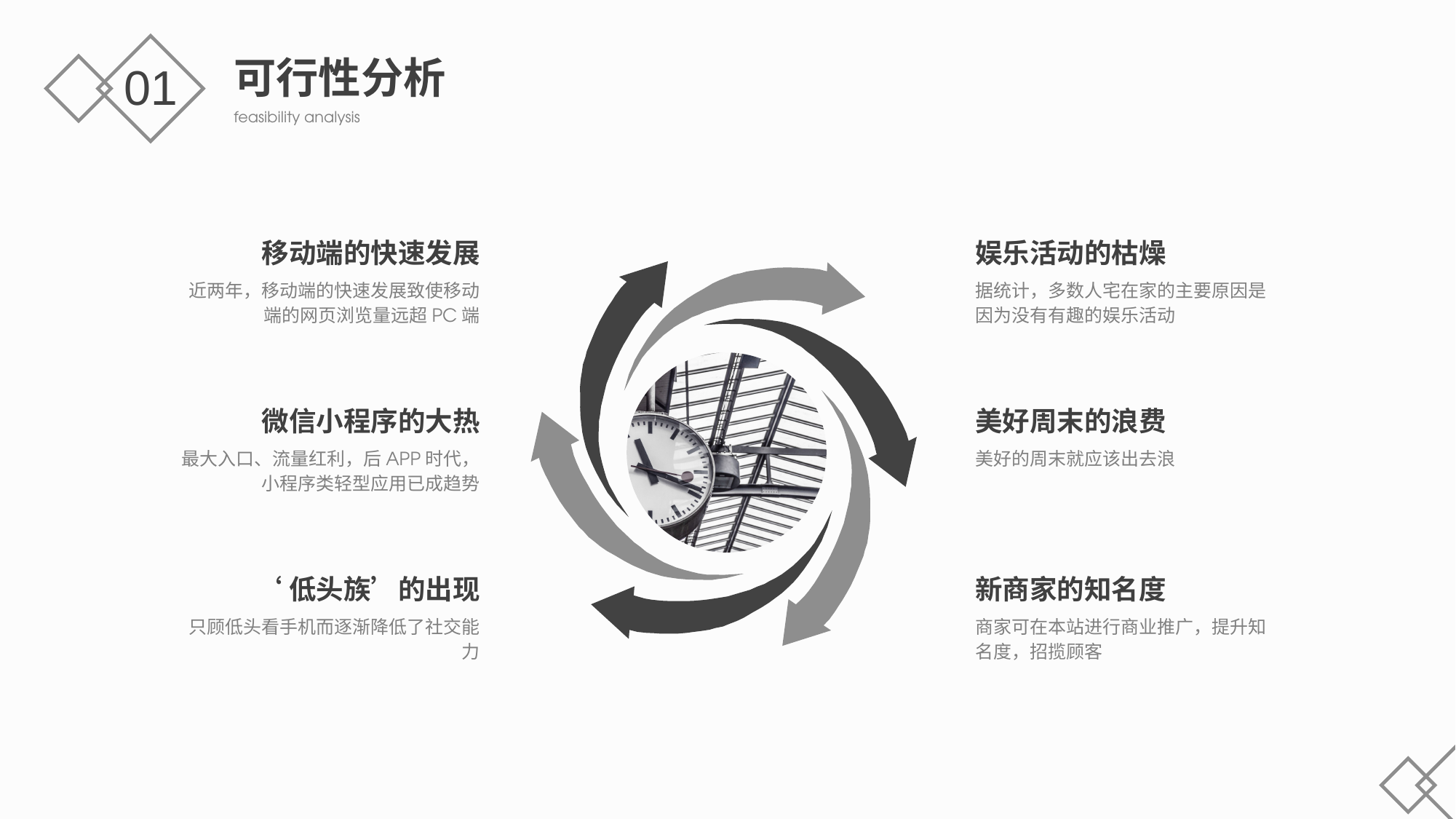

可行性分析
feasibility analysis
01

移动端的快速发展
近两年，移动端的快速发展致使移动端的网页浏览量远超PC端
娱乐活动的枯燥
据统计，多数人宅在家的主要原因是因为没有有趣的娱乐活动
微信小程序的大热
最大入口、流量红利，后APP时代，小程序类轻型应用已成趋势
美好周末的浪费
美好的周末就应该出去浪
‘低头族’的出现
只顾低头看手机而逐渐降低了社交能力
新商家的知名度
商家可在本站进行商业推广，提升知名度，招揽顾客